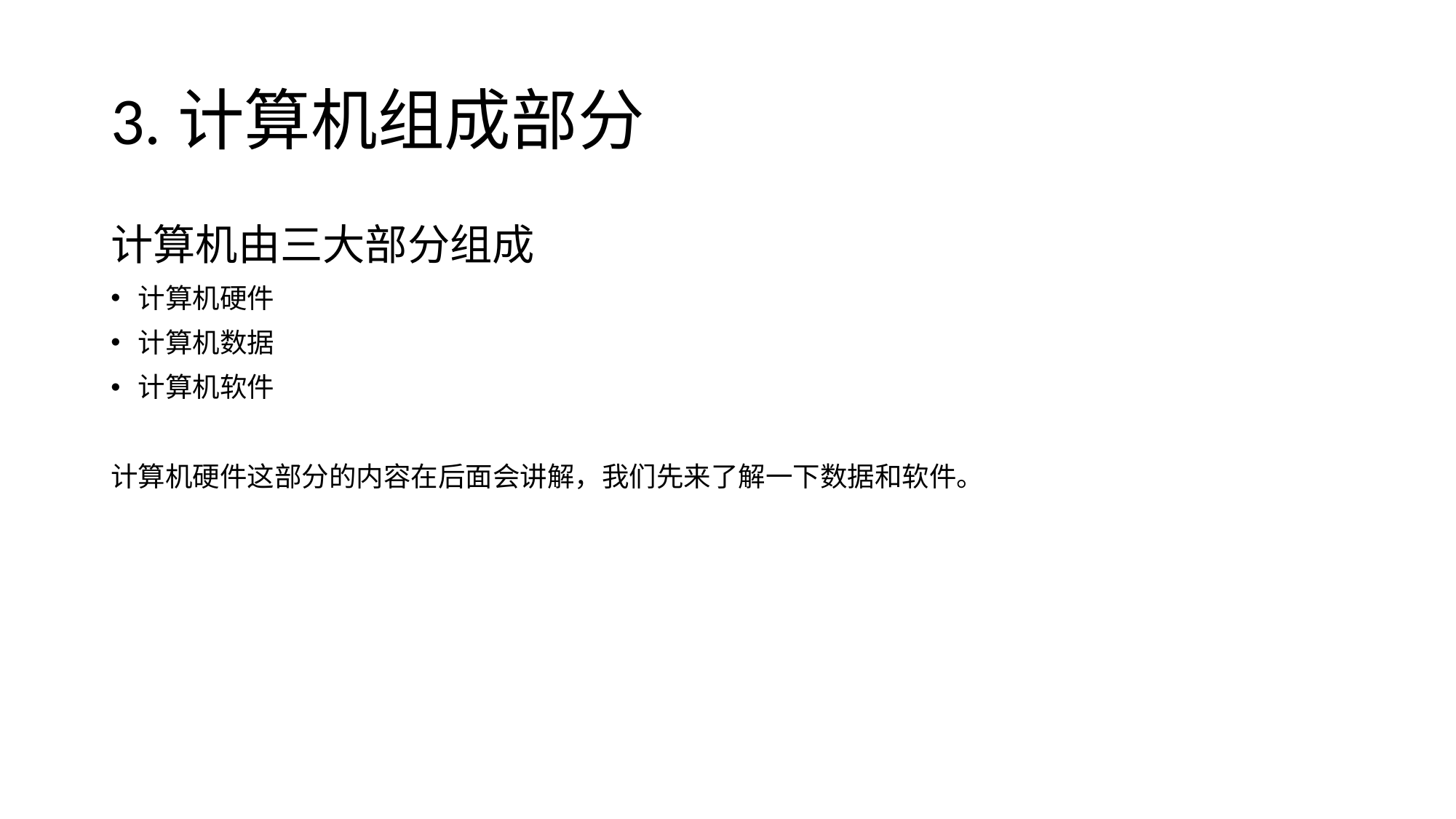

# 3.计算机组成部分
计算机由三大部分组成
计算机硬件
计算机数据
计算机软件

计算机硬件这部分的内容在后面会讲解，我们先来了解一下数据和软件。